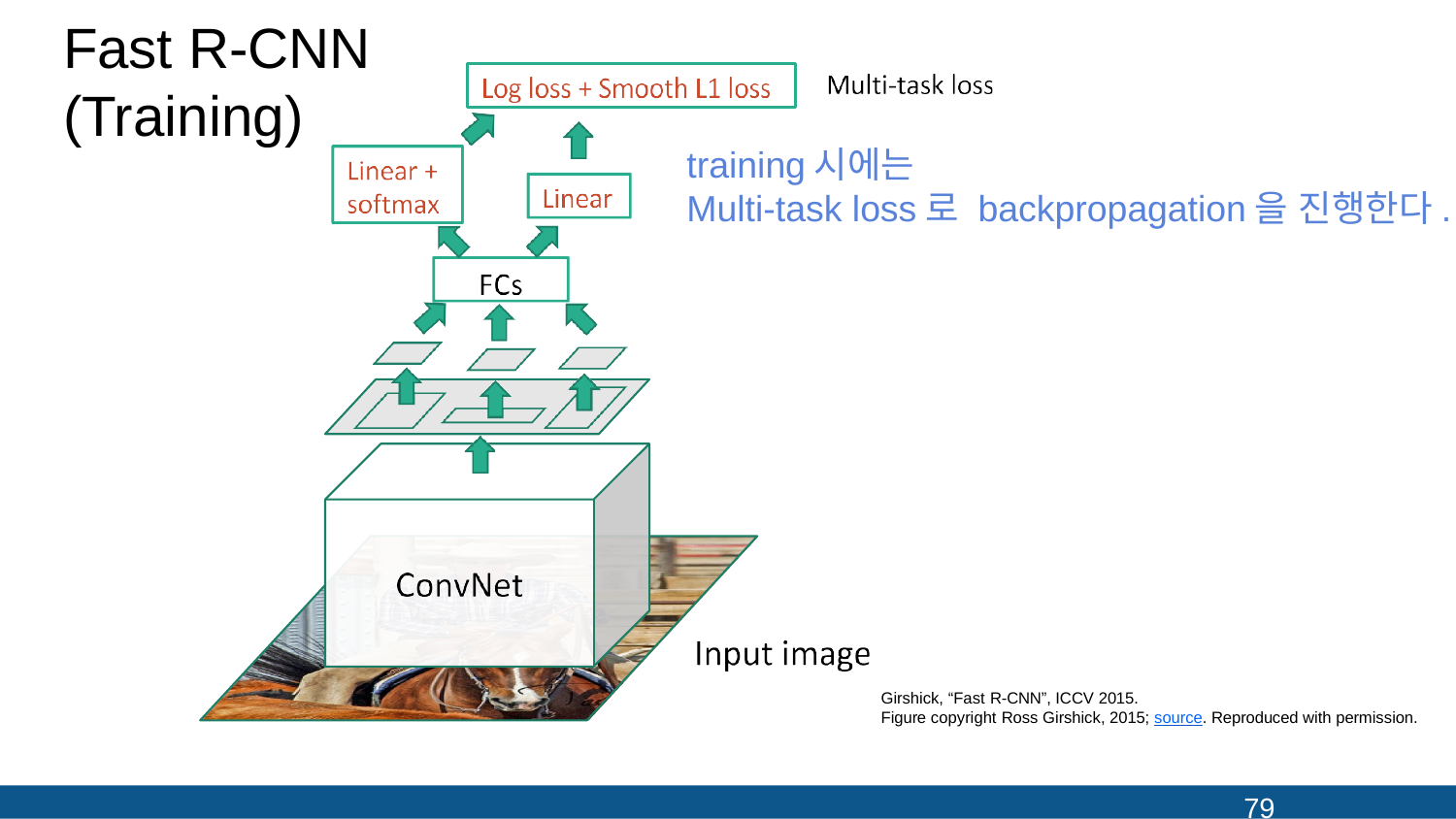

# Fast R-CNN  (Training)

training시에는
Multi-task loss로 backpropagation을 진행한다.

Girshick, “Fast R-CNN”, ICCV 2015.
Figure copyright Ross Girshick, 2015; source. Reproduced with permission.
79